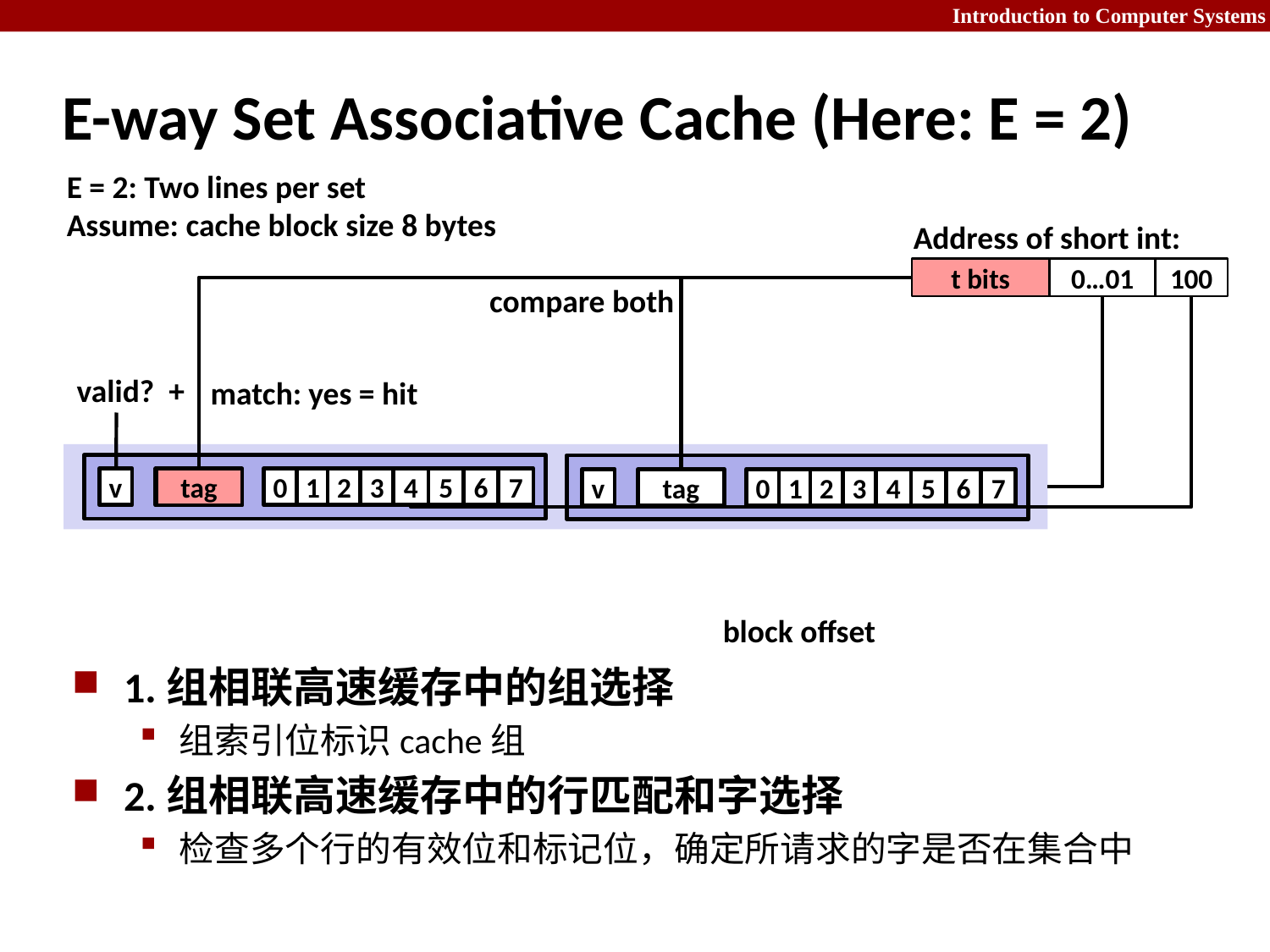

# E-way Set Associative Cache (Here: E = 2)
E = 2: Two lines per set
Assume: cache block size 8 bytes
Address of short int:
t bits
0…01
100
compare both
valid?  +
match: yes = hit

v
tag
0
1
2
3
4
5
6
7
tag
v
tag
0
1
2
3
4
5
6
7
block offset
1.组相联高速缓存中的组选择
组索引位标识cache组
2.组相联高速缓存中的行匹配和字选择
检查多个行的有效位和标记位，确定所请求的字是否在集合中